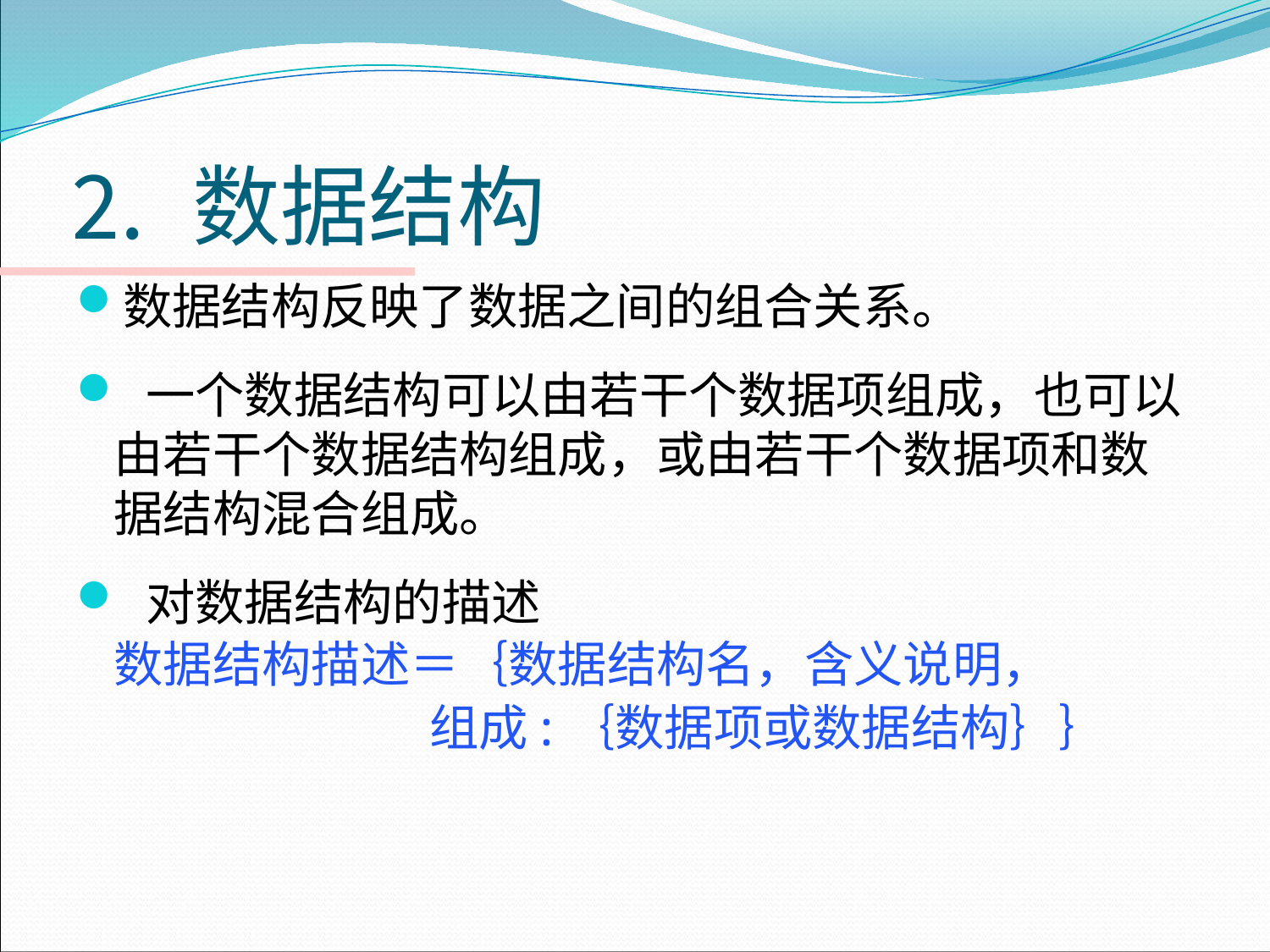

# ⒉ 数据结构
数据结构反映了数据之间的组合关系。
 一个数据结构可以由若干个数据项组成，也可以由若干个数据结构组成，或由若干个数据项和数据结构混合组成。
 对数据结构的描述
	数据结构描述＝｛数据结构名，含义说明，
                               组成:｛数据项或数据结构｝｝

690